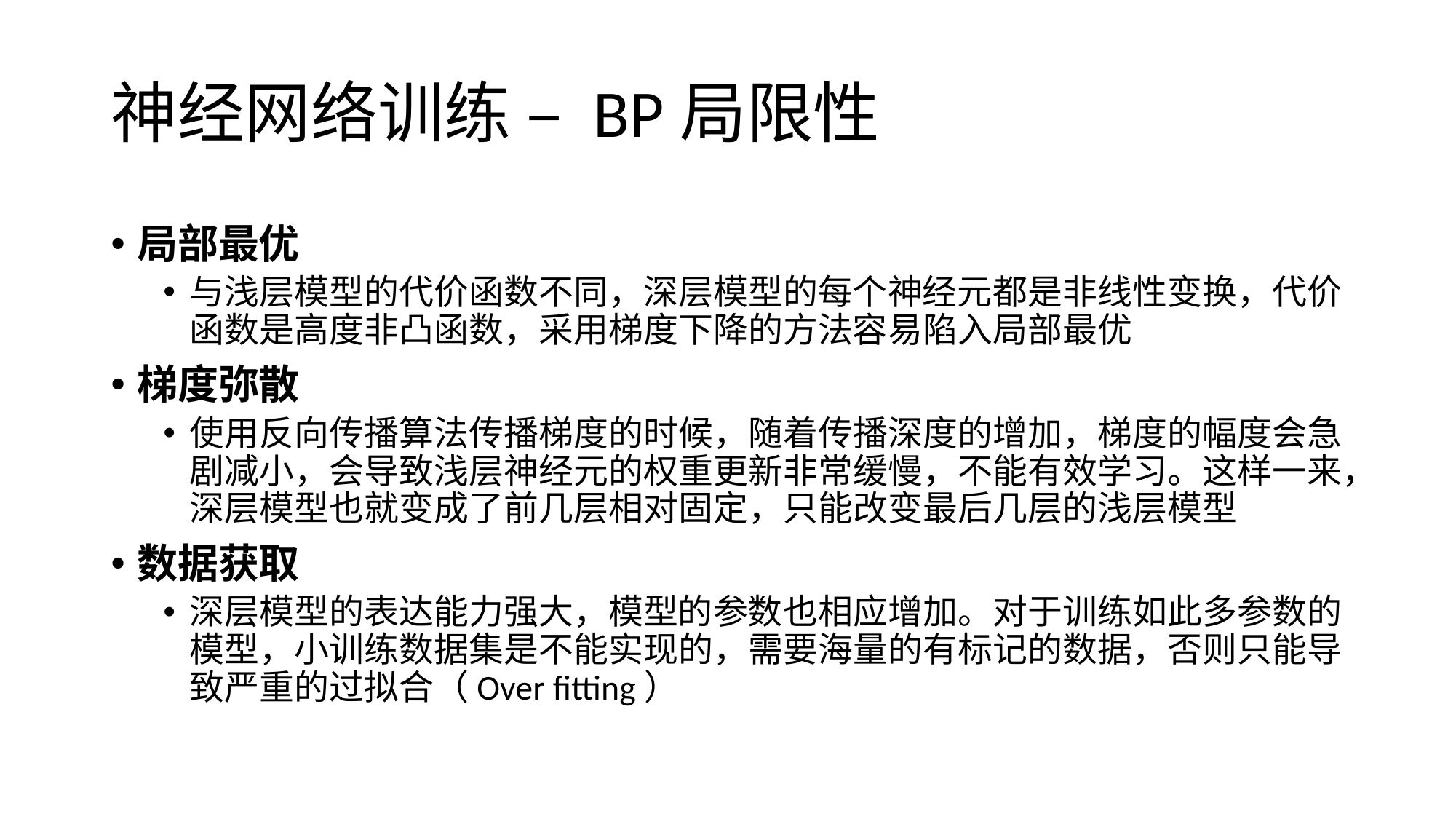

# 神经网络训练 – BP局限性
局部最优
与浅层模型的代价函数不同，深层模型的每个神经元都是非线性变换，代价函数是高度非凸函数，采用梯度下降的方法容易陷入局部最优
梯度弥散
使用反向传播算法传播梯度的时候，随着传播深度的增加，梯度的幅度会急剧减小，会导致浅层神经元的权重更新非常缓慢，不能有效学习。这样一来，深层模型也就变成了前几层相对固定，只能改变最后几层的浅层模型
数据获取
深层模型的表达能力强大，模型的参数也相应增加。对于训练如此多参数的模型，小训练数据集是不能实现的，需要海量的有标记的数据，否则只能导致严重的过拟合（Over fitting）